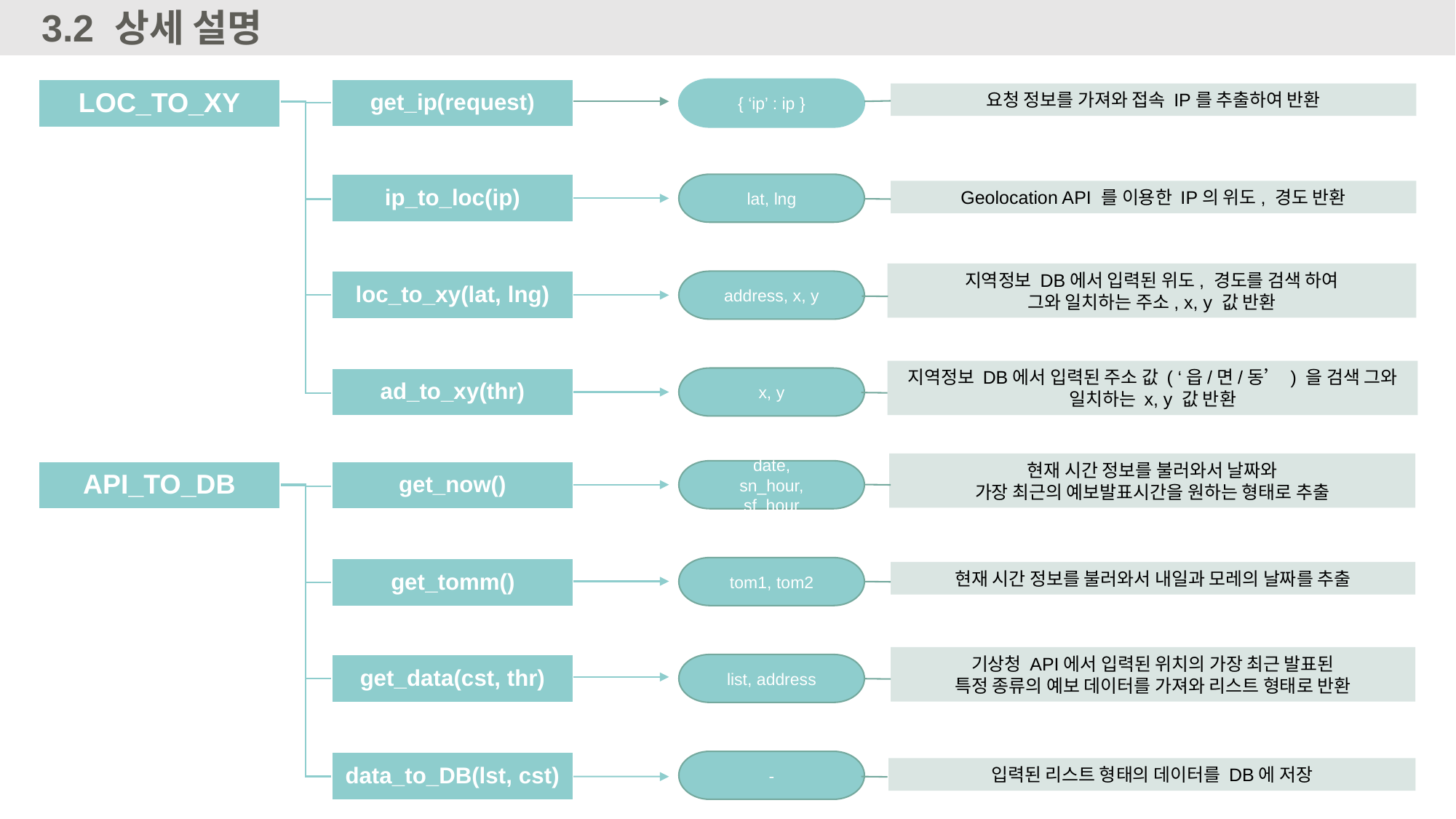

1.1
3.2
상세 설명

get_ip(request)

{ ‘ip’ : ip }

LOC_TO_XY
요청 정보를 가져와 접속 IP를 추출하여 반환

ip_to_loc(ip)

lat, lng
Geolocation API 를 이용한 IP의 위도, 경도 반환

지역정보 DB에서 입력된 위도, 경도를 검색 하여
그와 일치하는 주소, x, y 값 반환

address, x, y

loc_to_xy(lat, lng)

지역정보 DB에서 입력된 주소 값 ( ‘읍/면/동’ ) 을 검색 그와 일치하는 x, y 값 반환

x, y

ad_to_xy(thr)

date,
sn_hour, sf_hour

현재 시간 정보를 불러와서 날짜와
가장 최근의 예보발표시간을 원하는 형태로 추출

API_TO_DB

get_now()

tom1, tom2

get_tomm()
현재 시간 정보를 불러와서 내일과 모레의 날짜를 추출

기상청 API에서 입력된 위치의 가장 최근 발표된
특정 종류의 예보 데이터를 가져와 리스트 형태로 반환

list, address

get_data(cst, thr)

-

data_to_DB(lst, cst)
입력된 리스트 형태의 데이터를 DB에 저장